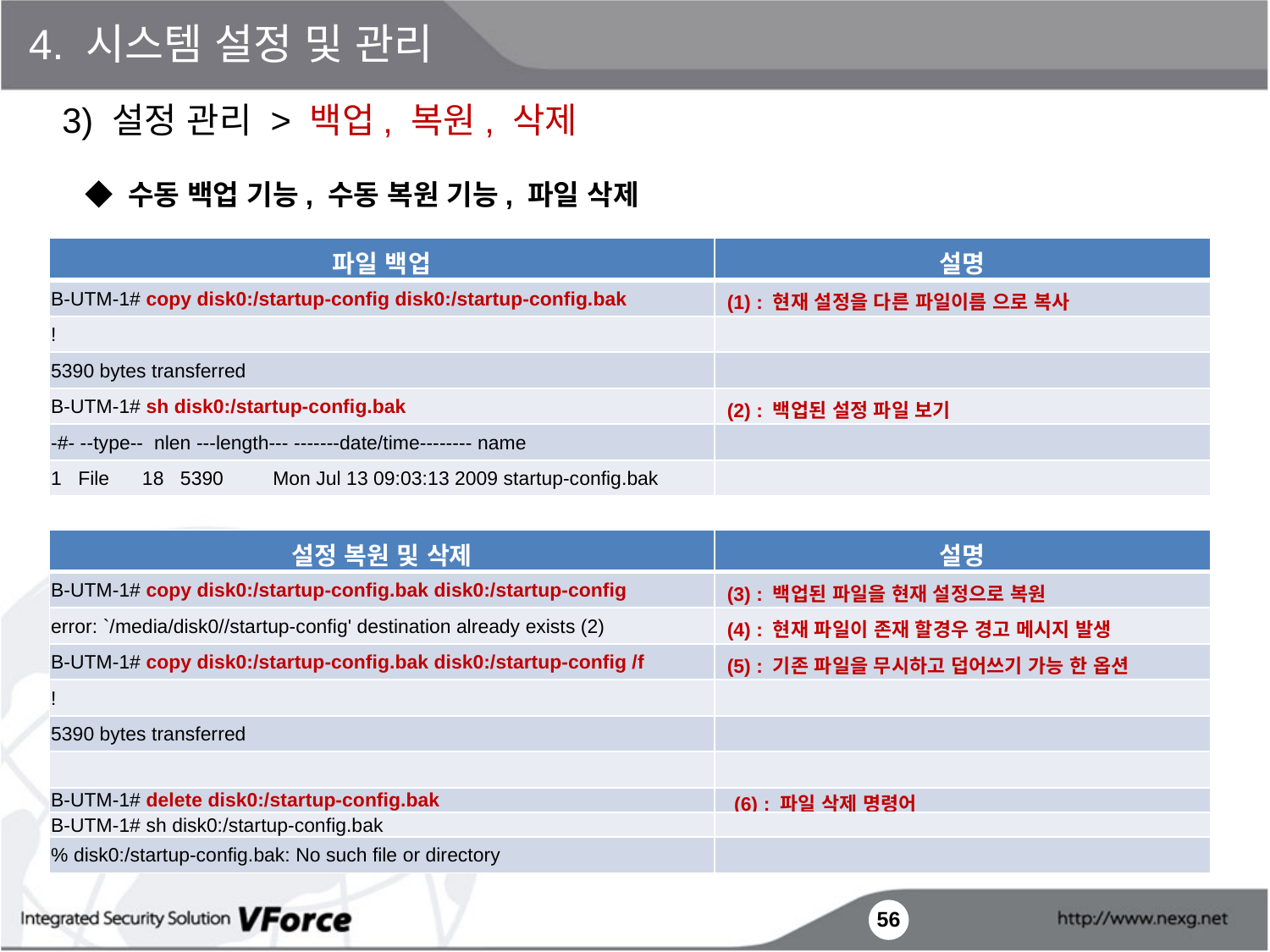

4. 시스템 설정 및 관리
3) 설정 관리 > 백업, 복원, 삭제
◆ 수동 백업 기능, 수동 복원 기능, 파일 삭제
| 파일 백업 | 설명 |
| --- | --- |
| B-UTM-1# copy disk0:/startup-config disk0:/startup-config.bak | (1) : 현재 설정을 다른 파일이름 으로 복사 |
| ! |  |
| 5390 bytes transferred |  |
| B-UTM-1# sh disk0:/startup-config.bak | (2) : 백업된 설정 파일 보기 |
| -#- --type-- nlen ---length--- -------date/time-------- name |  |
| 1 File 18 5390 Mon Jul 13 09:03:13 2009 startup-config.bak |  |
| 설정 복원 및 삭제 | 설명 |
| --- | --- |
| B-UTM-1# copy disk0:/startup-config.bak disk0:/startup-config | (3) : 백업된 파일을 현재 설정으로 복원 |
| error: `/media/disk0//startup-config' destination already exists (2) | (4) : 현재 파일이 존재 할경우 경고 메시지 발생 |
| B-UTM-1# copy disk0:/startup-config.bak disk0:/startup-config /f | (5) : 기존 파일을 무시하고 덥어쓰기 가능 한 옵션 |
| ! |  |
| 5390 bytes transferred |  |
|  |  |
| B-UTM-1# delete disk0:/startup-config.bak | (6) : 파일 삭제 명령어 |
| B-UTM-1# sh disk0:/startup-config.bak |  |
| % disk0:/startup-config.bak: No such file or directory |  |